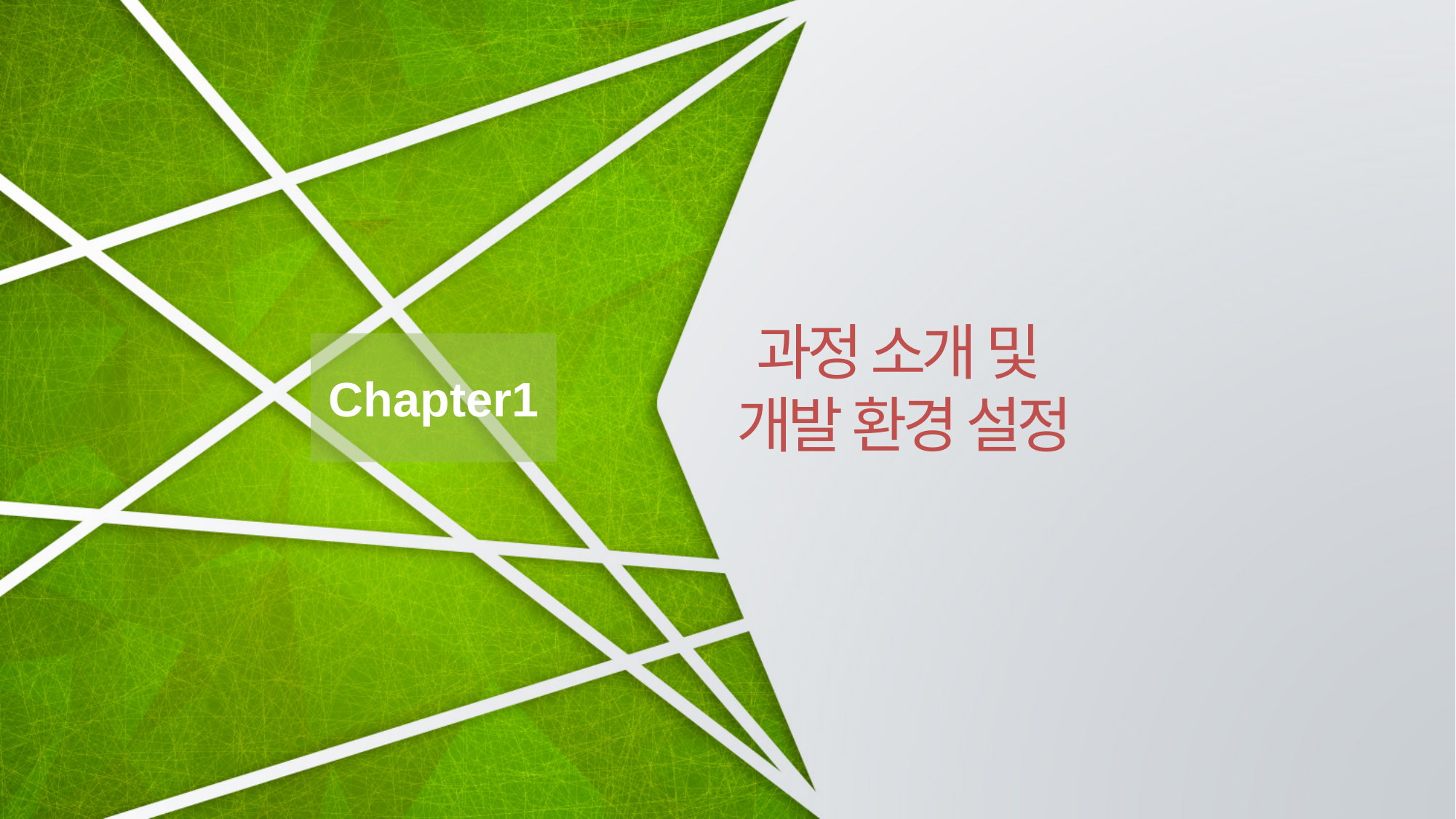

과정 소개 및
개발 환경 설정
Chapter1